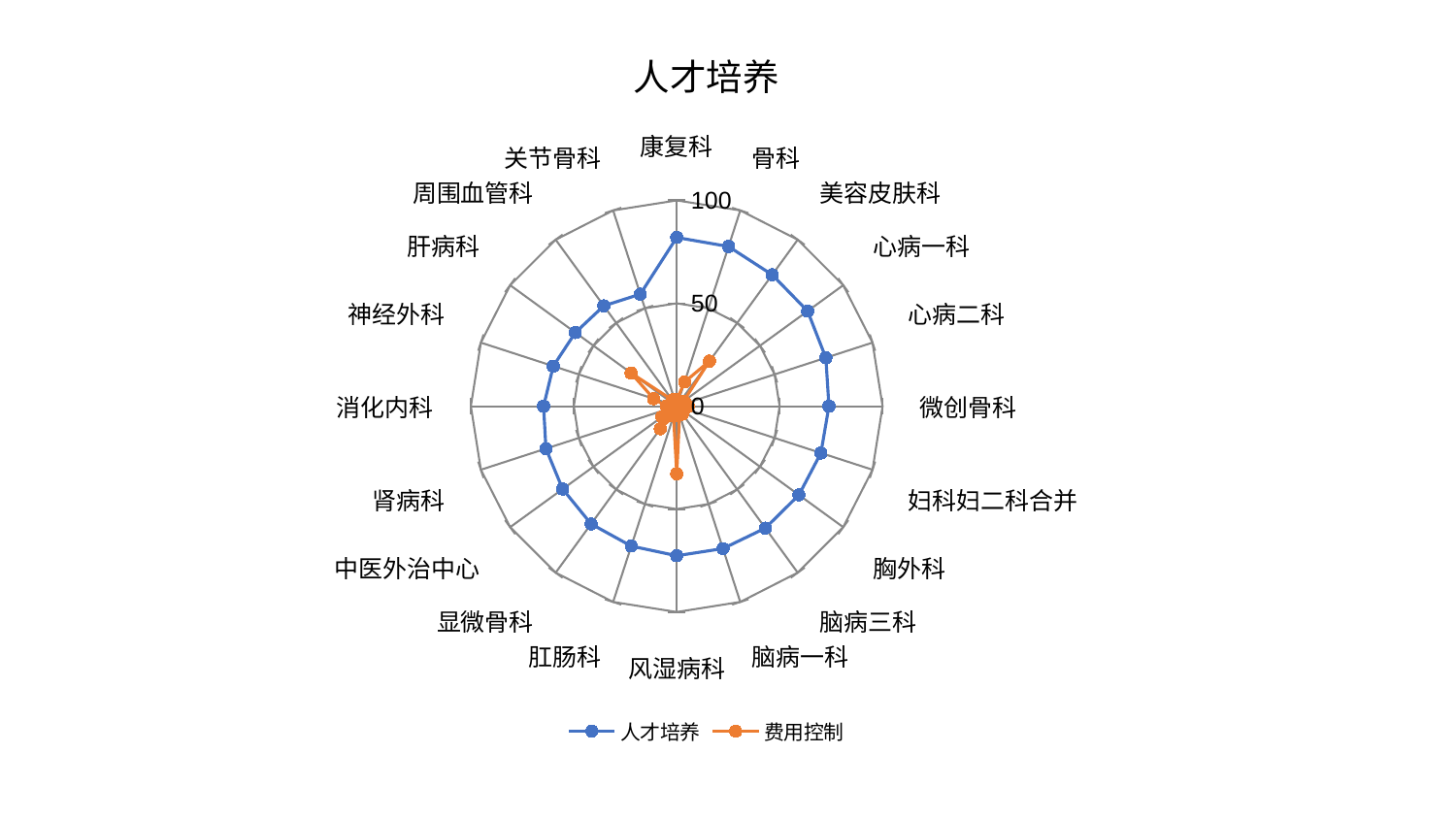

### Chart: 人才培养

| Category | 人才培养 | 费用控制 |
|---|---|---|
| 康复科 | 81.98122493544123 | 3.0400720363695424 |
| 骨科 | 81.57927248730438 | 12.371324475615328 |
| 美容皮肤科 | 78.91558198952704 | 27.087730624032112 |
| 心病一科 | 78.61087831420814 | 4.061855007064203 |
| 心病二科 | 76.17493540472454 | 4.42242153809401 |
| 微创骨科 | 73.95547818902116 | 5.602484168583912 |
| 妇科妇二科合并 | 73.66017277969321 | 3.534413922992502 |
| 胸外科 | 73.37223967023482 | 4.042716499114462 |
| 脑病三科 | 73.25533003522007 | 4.667530446045721 |
| 脑病一科 | 72.76397602386255 | 4.431980195307373 |
| 风湿病科 | 72.66218479867273 | 32.8090887175966 |
| 肛肠科 | 71.45524904339607 | 5.028478649427623 |
| 显微骨科 | 70.72849095038119 | 13.551399179366939 |
| 中医外治中心 | 68.4873935675524 | 8.878017858687006 |
| 肾病科 | 66.77933182347907 | 2.7049484934927333 |
| 消化内科 | 64.66063182285309 | 5.1101318370231334 |
| 神经外科 | 63.02476391249099 | 11.806364383626716 |
| 肝病科 | 60.857633464770025 | 27.40083544765946 |
| 周围血管科 | 60.275552959770685 | 3.751995293530553 |
| 关节骨科 | 57.24171238771464 | 3.465658174208402 |
70